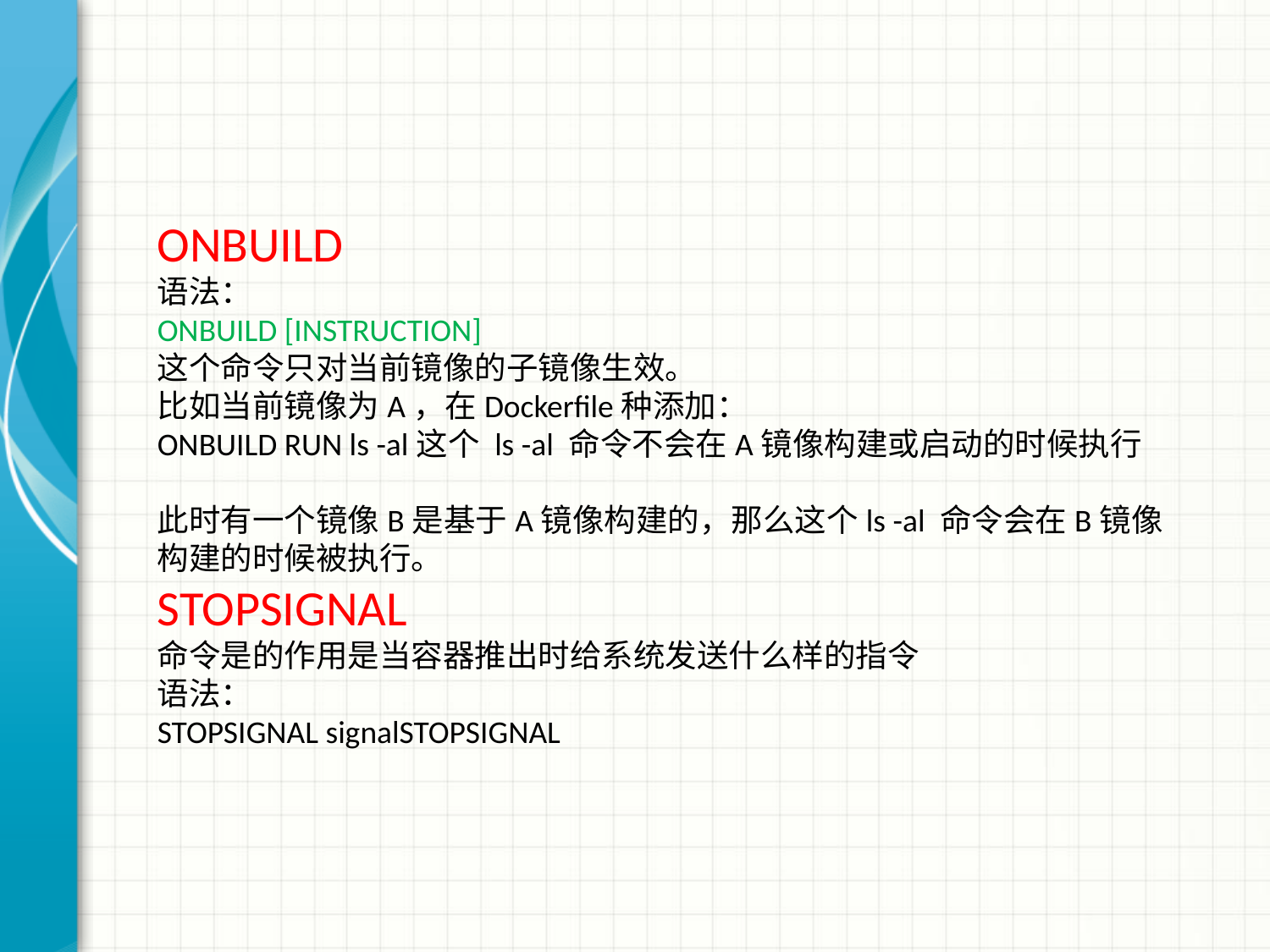

ONBUILD
语法：
ONBUILD [INSTRUCTION]
这个命令只对当前镜像的子镜像生效。
比如当前镜像为A，在Dockerfile种添加：
ONBUILD RUN ls -al这个 ls -al 命令不会在A镜像构建或启动的时候执行

此时有一个镜像B是基于A镜像构建的，那么这个ls -al 命令会在B镜像构建的时候被执行。
STOPSIGNAL
命令是的作用是当容器推出时给系统发送什么样的指令
语法：
STOPSIGNAL signalSTOPSIGNAL